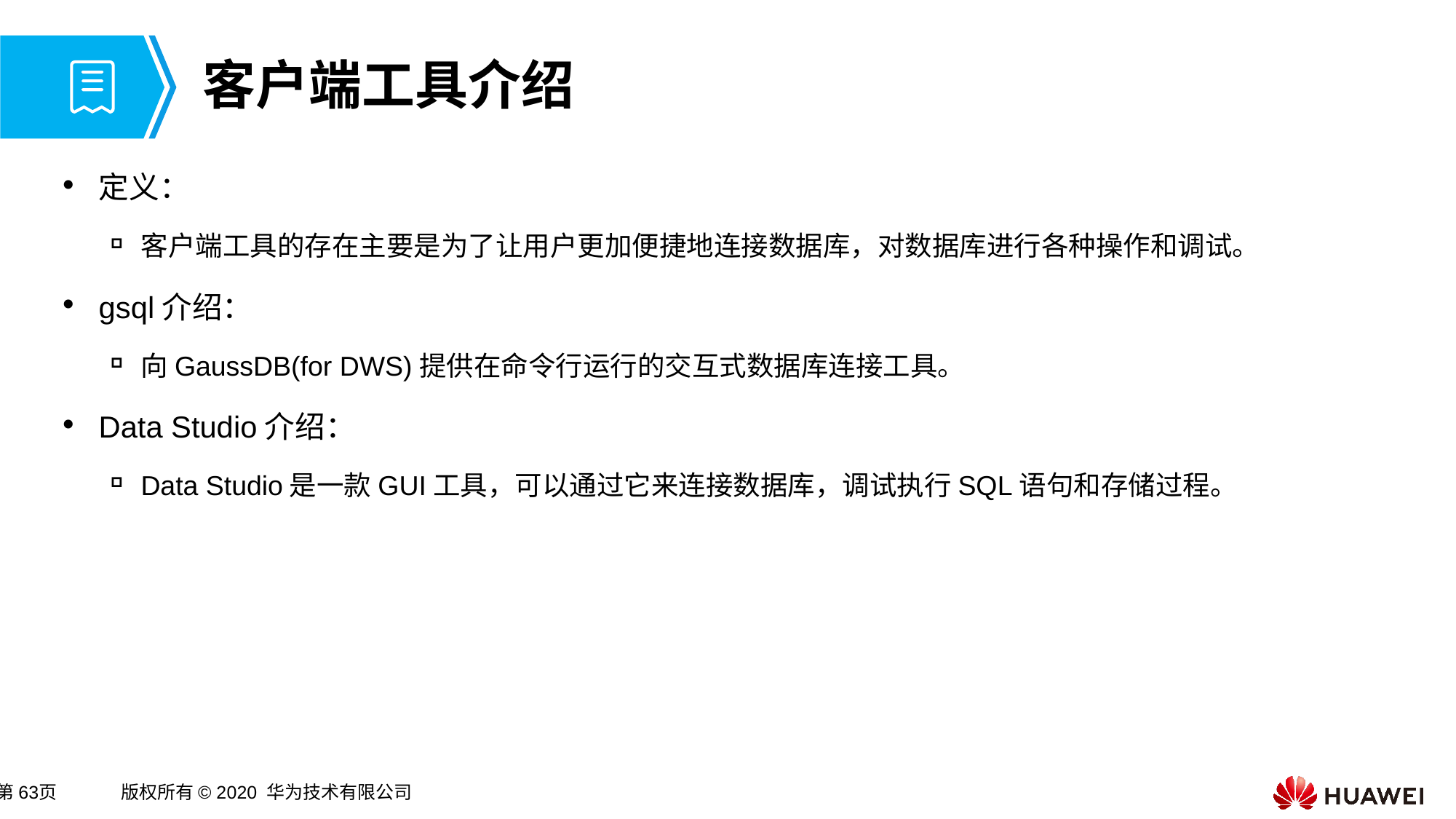

# 客户端工具介绍
定义：
客户端工具的存在主要是为了让用户更加便捷地连接数据库，对数据库进行各种操作和调试。
gsql介绍：
向GaussDB(for DWS)提供在命令行运行的交互式数据库连接工具。
Data Studio介绍：
Data Studio是一款GUI工具，可以通过它来连接数据库，调试执行SQL语句和存储过程。